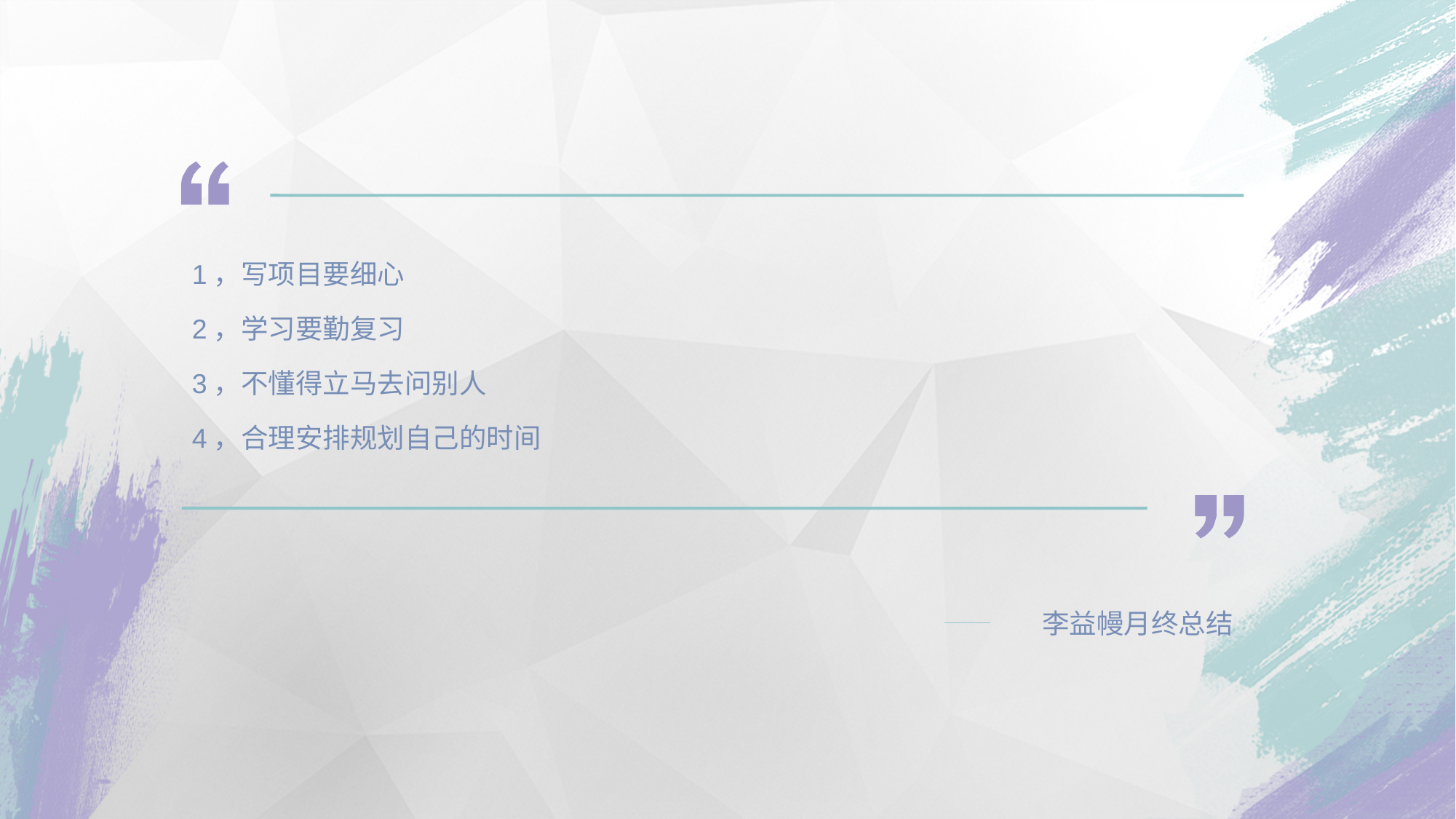

1，写项目要细心
2，学习要勤复习
3，不懂得立马去问别人
4，合理安排规划自己的时间

李益幔月终总结